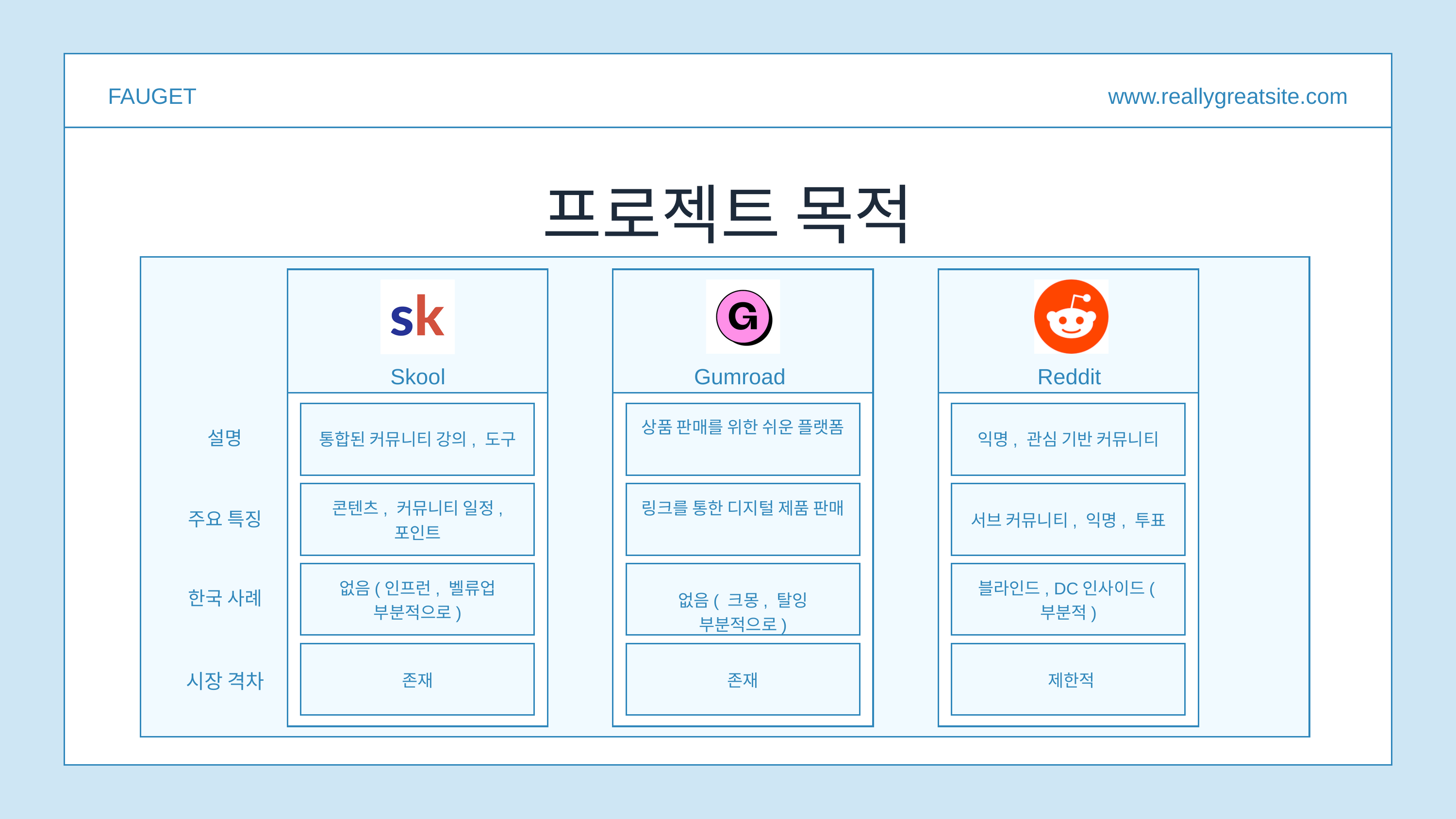

FAUGET
www.reallygreatsite.com

프로젝트 목적

Skool
Gumroad
Reddit

상품 판매를 위한 쉬운 플랫폼
설명
통합된 커뮤니티 강의, 도구
익명, 관심 기반 커뮤니티

콘텐츠, 커뮤니티 일정, 포인트
링크를 통한 디지털 제품 판매
주요 특징
서브 커뮤니티, 익명, 투표

없음(인프런, 벨류업 부분적으로)
블라인드, DC인사이드(부분적)
한국 사례
없음( 크몽, 탈잉 부분적으로)

시장 격차
존재
존재
제한적